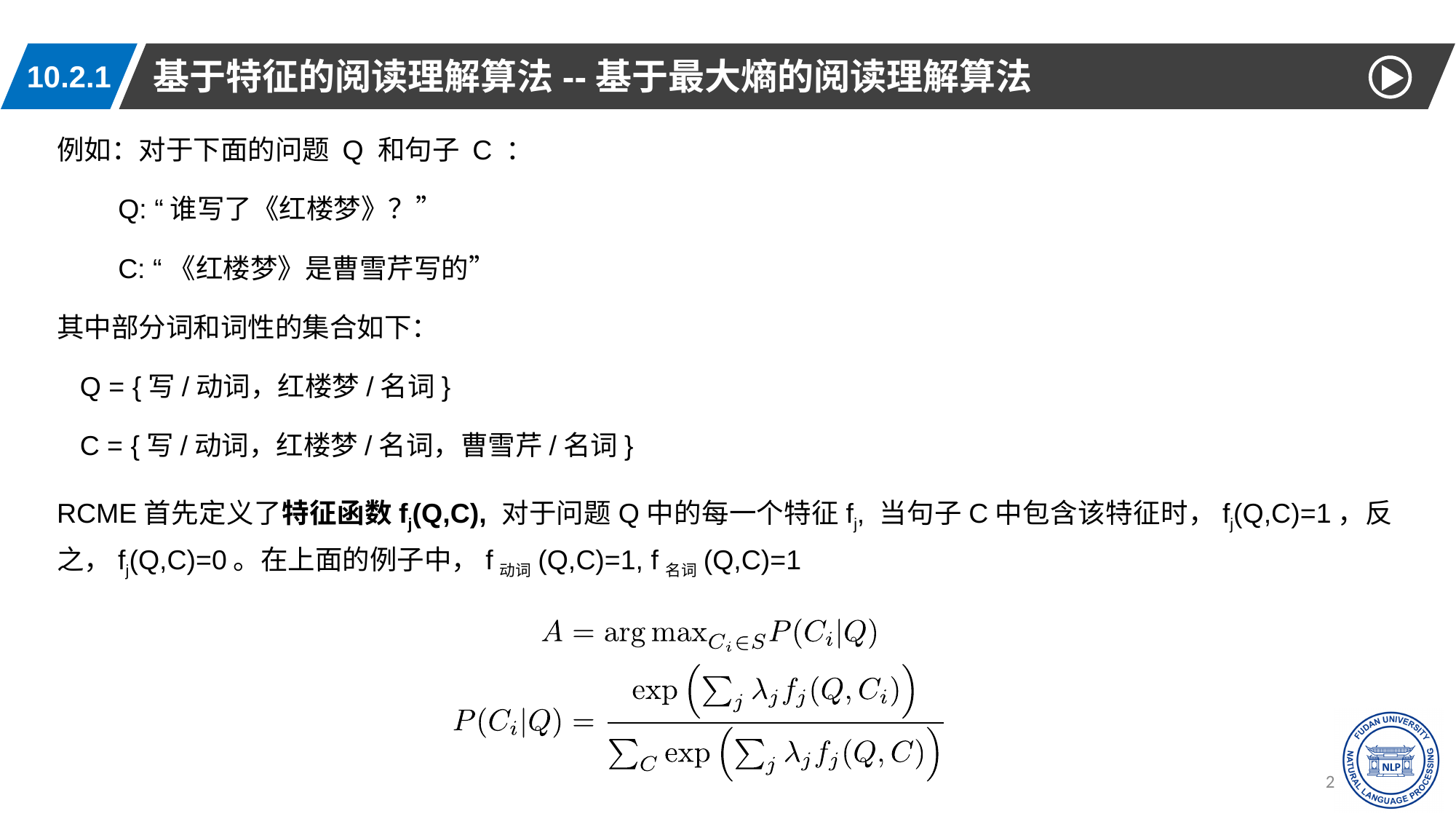

基于特征的阅读理解算法--基于最大熵的阅读理解算法
10.2.1

例如：对于下面的问题 Q 和句子 C ：
        Q: “谁写了《红楼梦》？”
        C: “《红楼梦》是曹雪芹写的”
其中部分词和词性的集合如下：
   Q = {写/动词，红楼梦/名词}
   C = {写/动词，红楼梦/名词，曹雪芹/名词}
RCME首先定义了特征函数fj(Q,C), 对于问题Q中的每一个特征fj, 当句子C中包含该特征时，fj(Q,C)=1，反之，fj(Q,C)=0。在上面的例子中，f动词(Q,C)=1, f名词(Q,C)=1

21